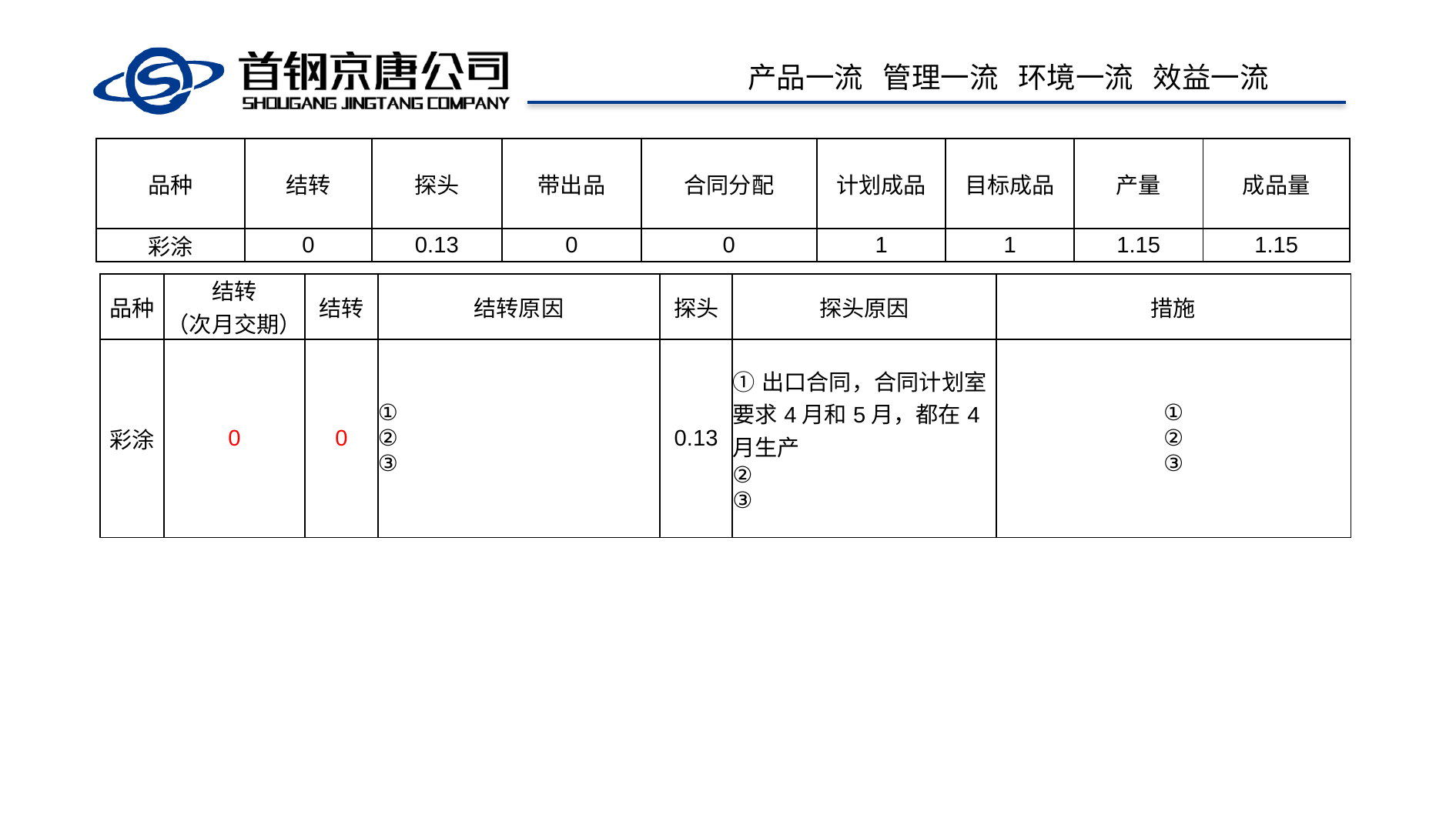

| 品种 | 结转 | 探头 | 带出品 | 合同分配 | 计划成品 | 目标成品 | 产量 | 成品量 |
| --- | --- | --- | --- | --- | --- | --- | --- | --- |
| 彩涂 | 0 | 0.13 | 0 | 0 | 1 | 1 | 1.15 | 1.15 |
| 品种 | 结转 （次月交期） | 结转 | 结转原因 | 探头 | 探头原因 | 措施 |
| --- | --- | --- | --- | --- | --- | --- |
| 彩涂 | 0 | 0 | ① ② ③ | 0.13 | ①出口合同，合同计划室要求4月和5月，都在4月生产 ② ③ | ① ② ③ |